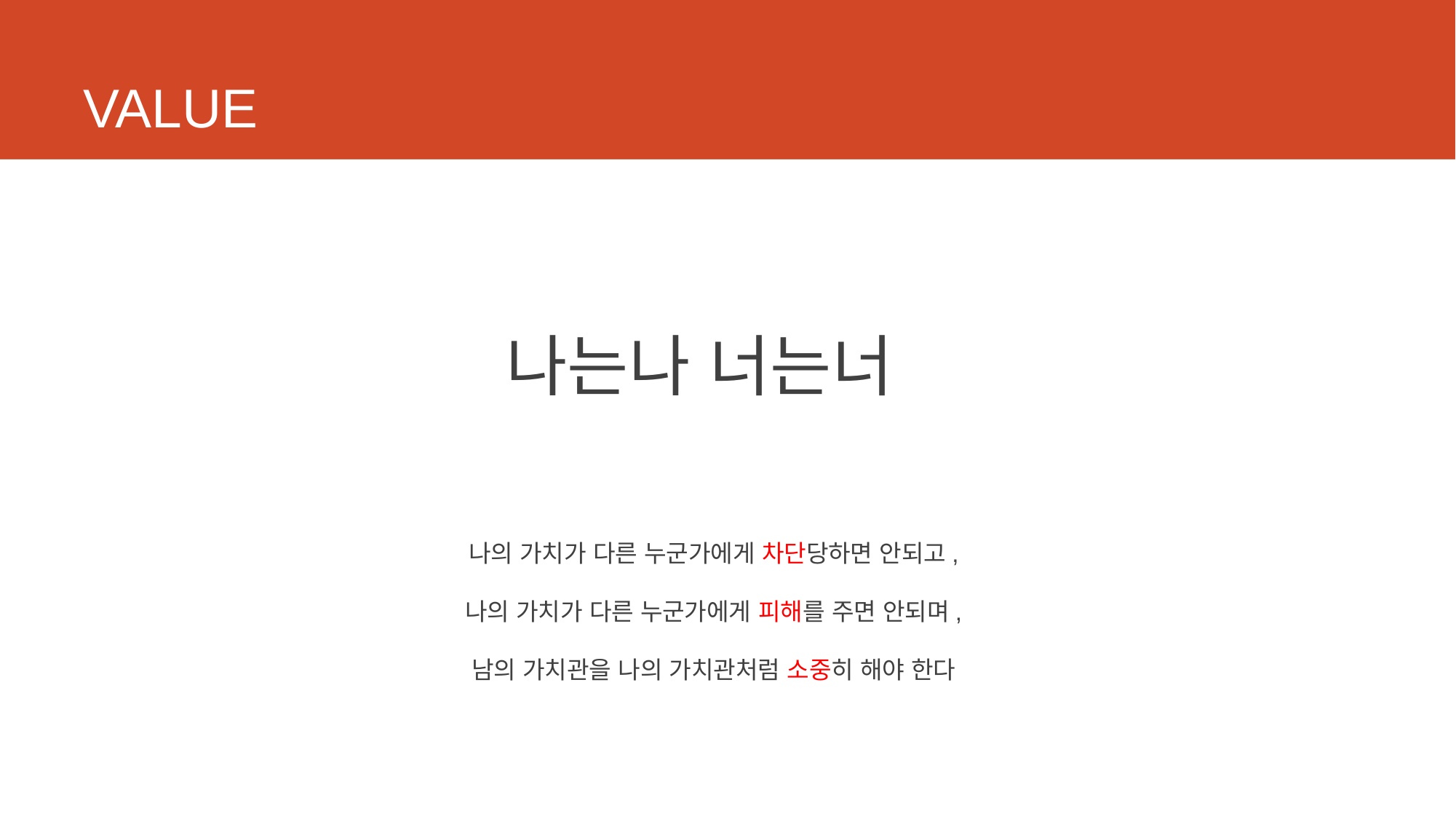

# VALUE
나는나 너는너
나의 가치가 다른 누군가에게 차단당하면 안되고,

나의 가치가 다른 누군가에게 피해를 주면 안되며,

남의 가치관을 나의 가치관처럼 소중히 해야 한다